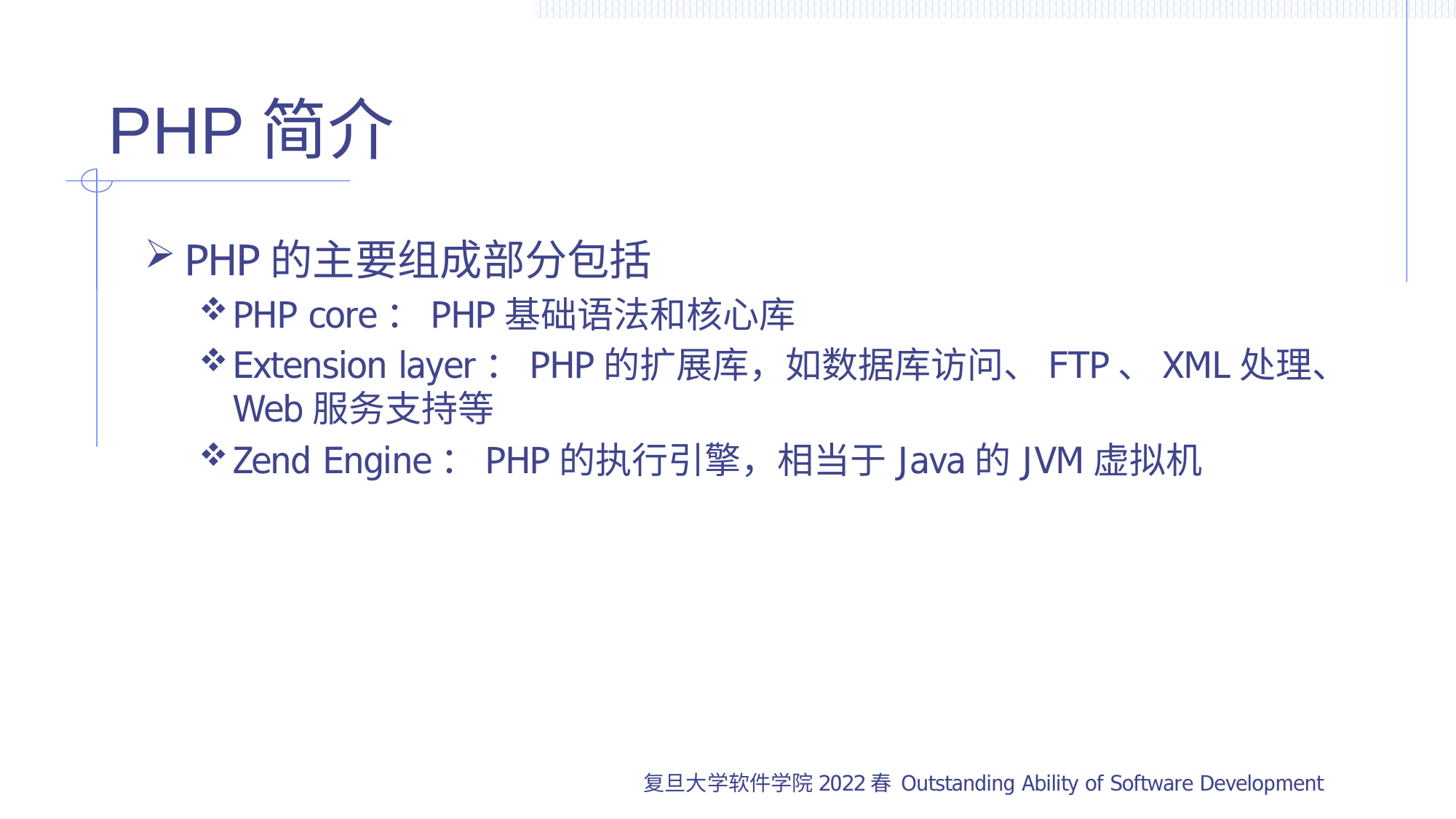

# PHP简介
PHP的主要组成部分包括
PHP core：PHP基础语法和核心库
Extension layer：PHP的扩展库，如数据库访问、FTP、XML处理、Web服务支持等
Zend Engine：PHP的执行引擎，相当于Java的JVM虚拟机